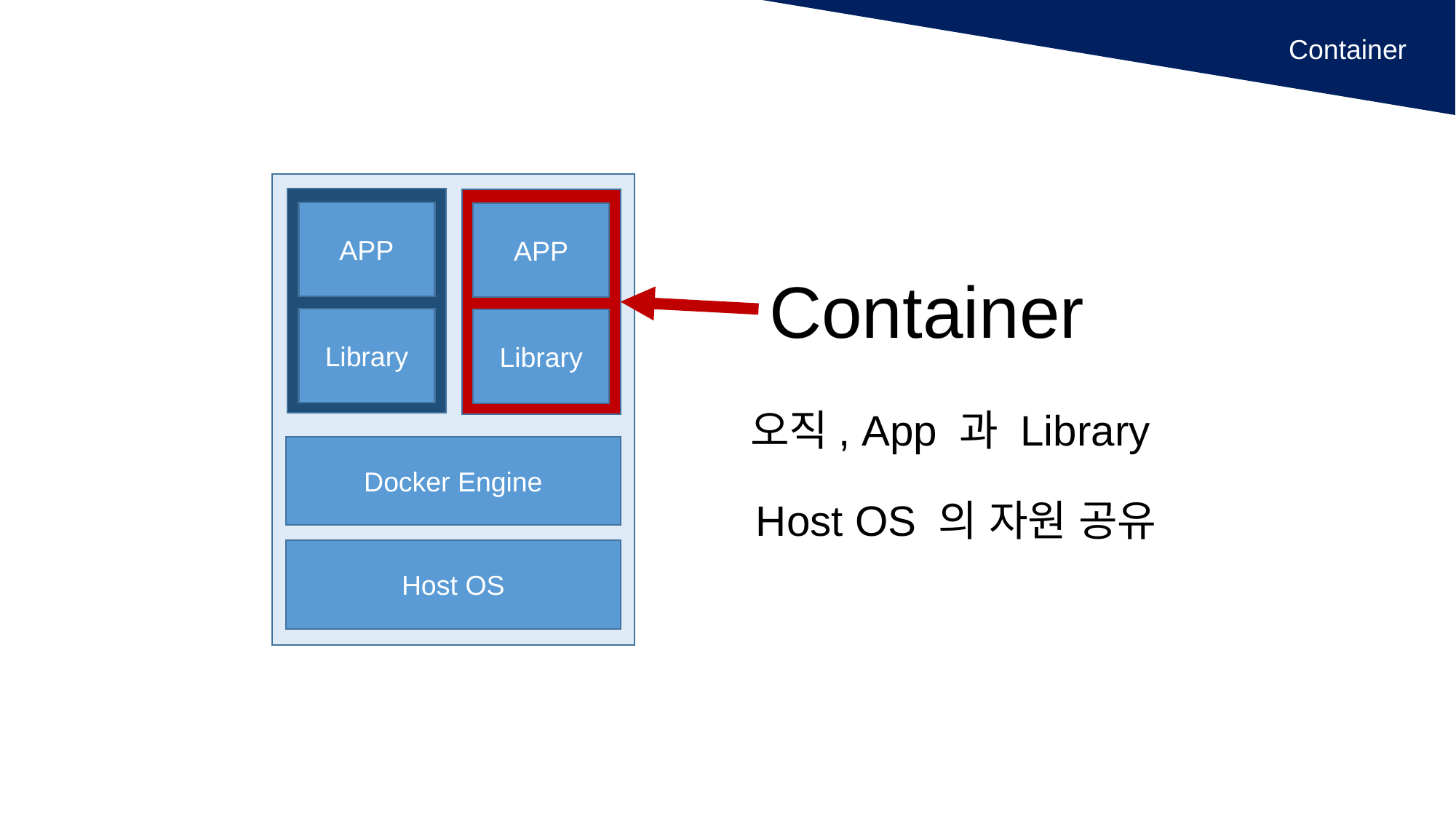

Container

APP
APP
Container

Library
Library
오직, App 과 Library
Docker Engine
Host OS 의 자원 공유
Host OS